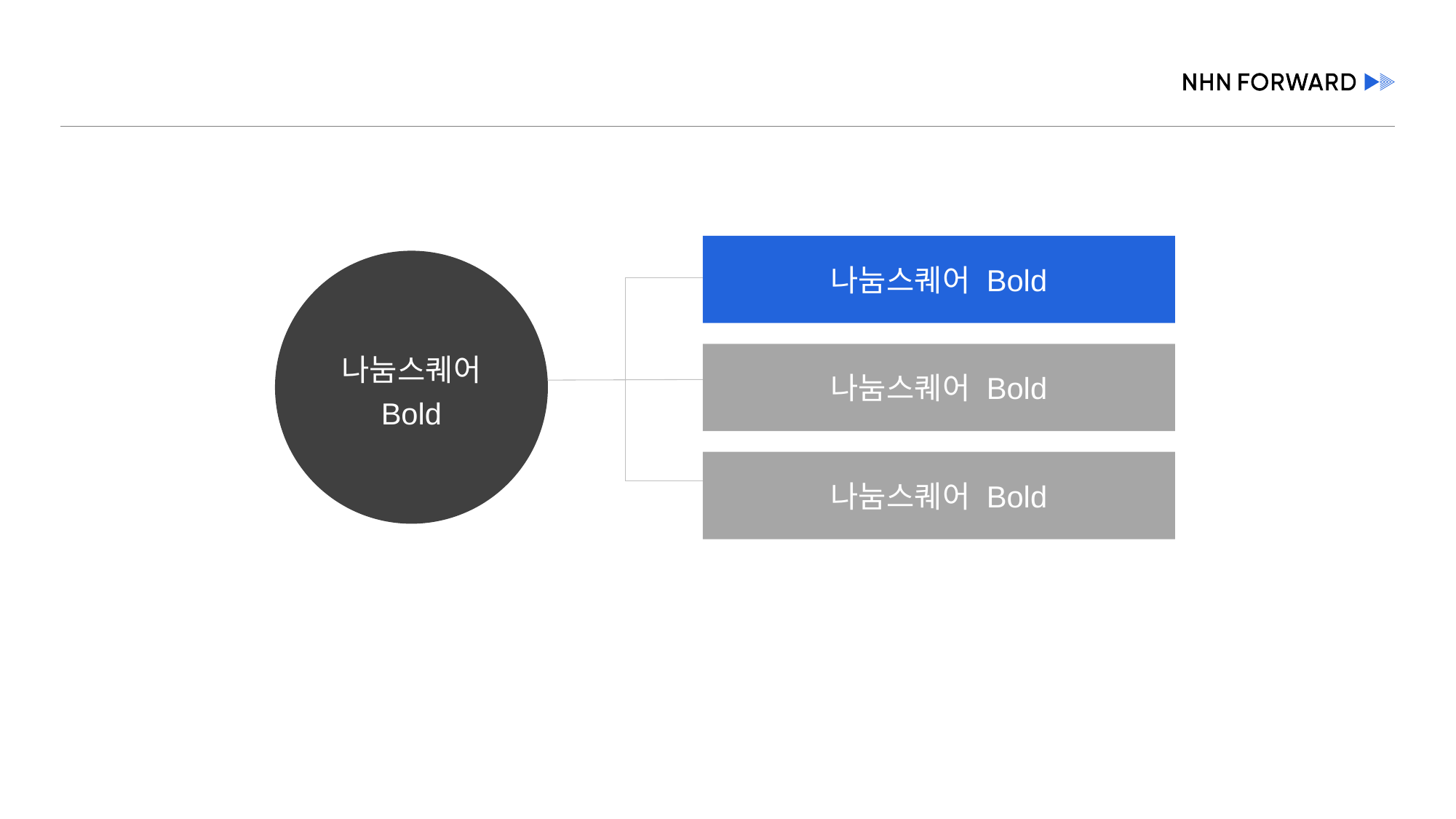

#
나눔스퀘어 Bold
나눔스퀘어 Bold
나눔스퀘어 Bold
나눔스퀘어 Bold